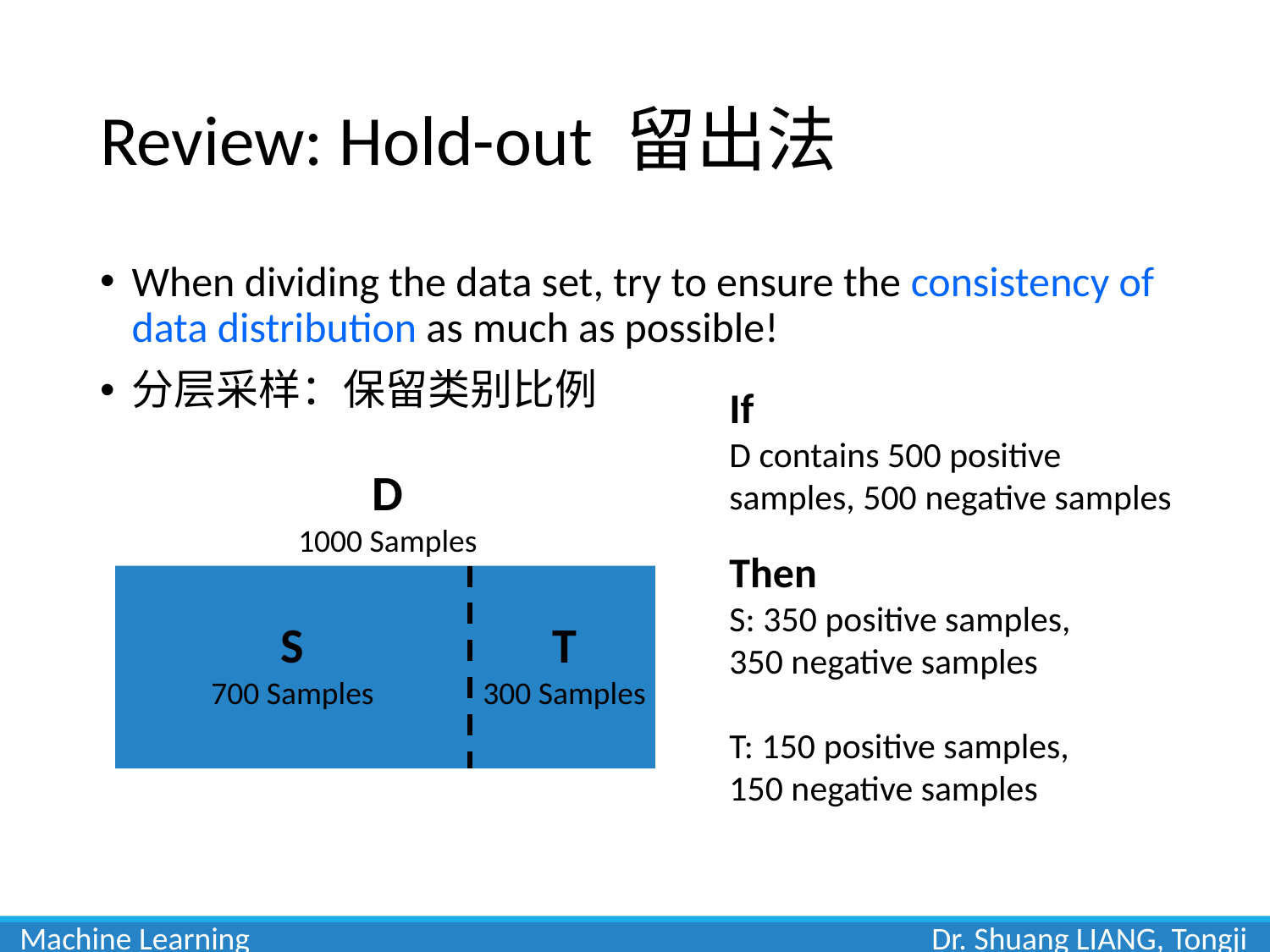

# Review: Hold-out 留出法
When dividing the data set, try to ensure the consistency of data distribution as much as possible!
分层采样：保留类别比例

If
D contains 500 positive samples, 500 negative samples
D
1000 Samples
Then
S: 350 positive samples, 350 negative samples

T: 150 positive samples, 150 negative samples

T
300 Samples
S
700 Samples